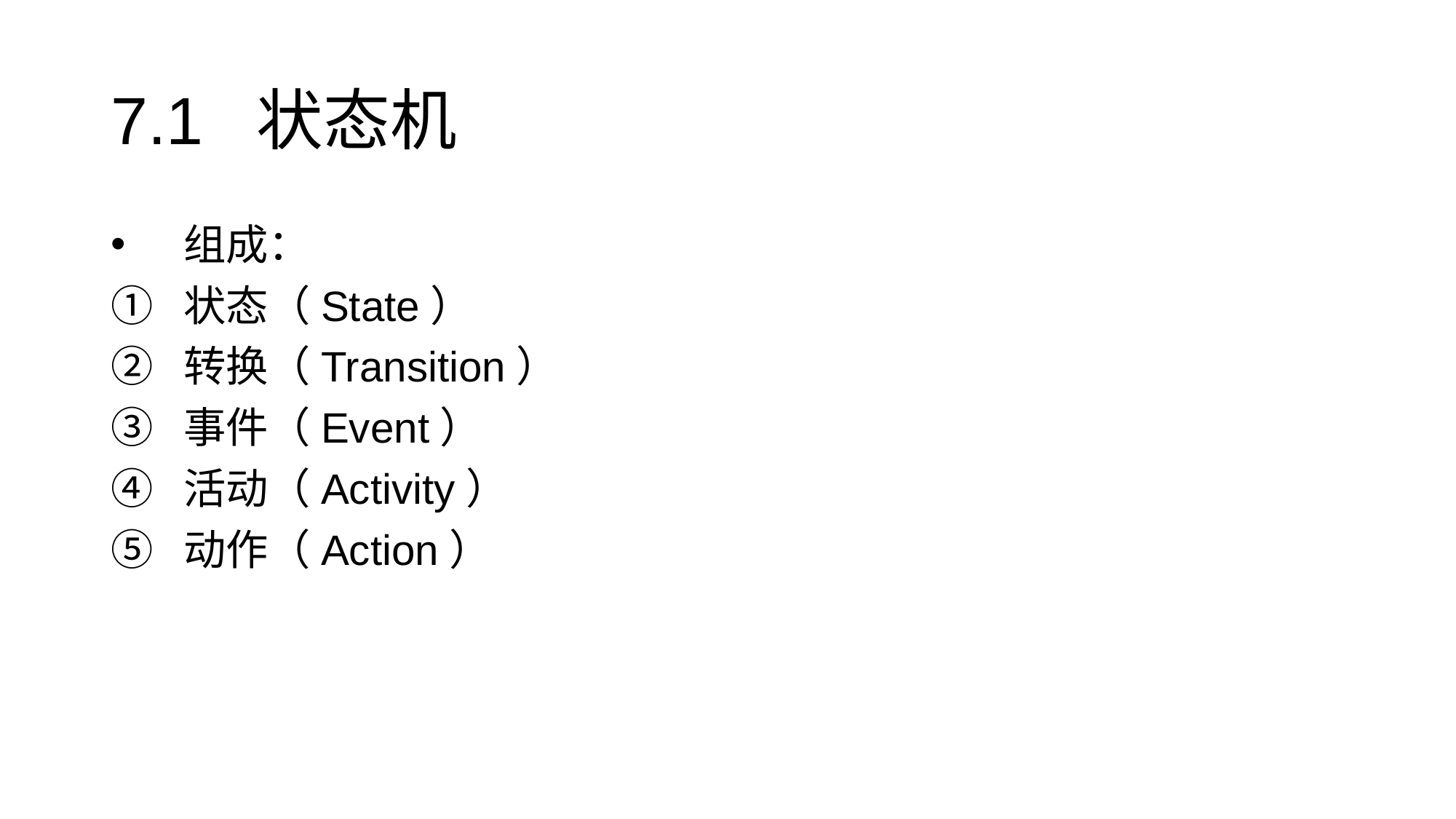

# 7.1  状态机
组成：
状态（State）
转换（Transition）
事件（Event）
活动（Activity）
动作（Action）